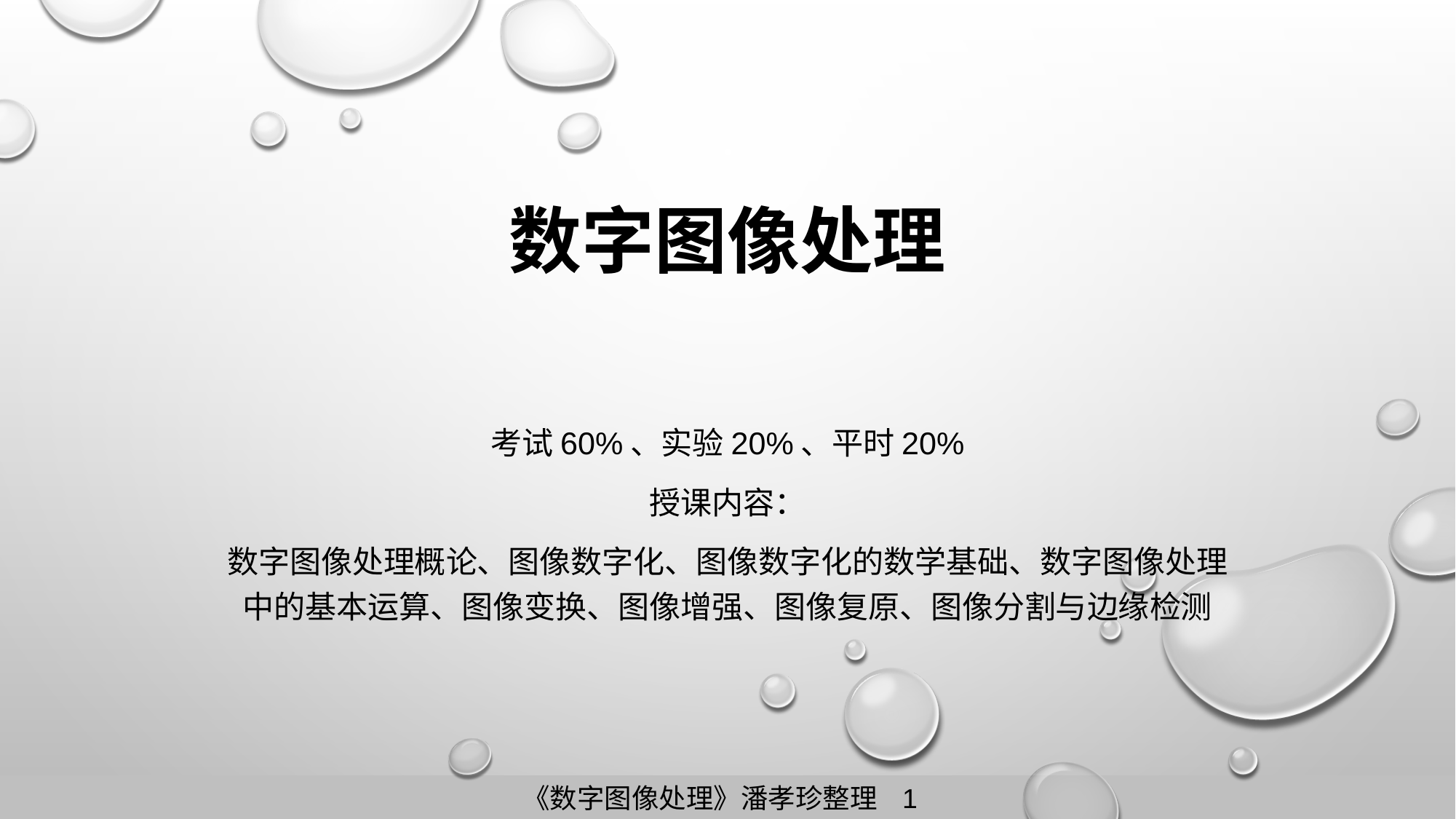

# 数字图像处理
考试60%、实验20%、平时20%
授课内容：
数字图像处理概论、图像数字化、图像数字化的数学基础、数字图像处理中的基本运算、图像变换、图像增强、图像复原、图像分割与边缘检测